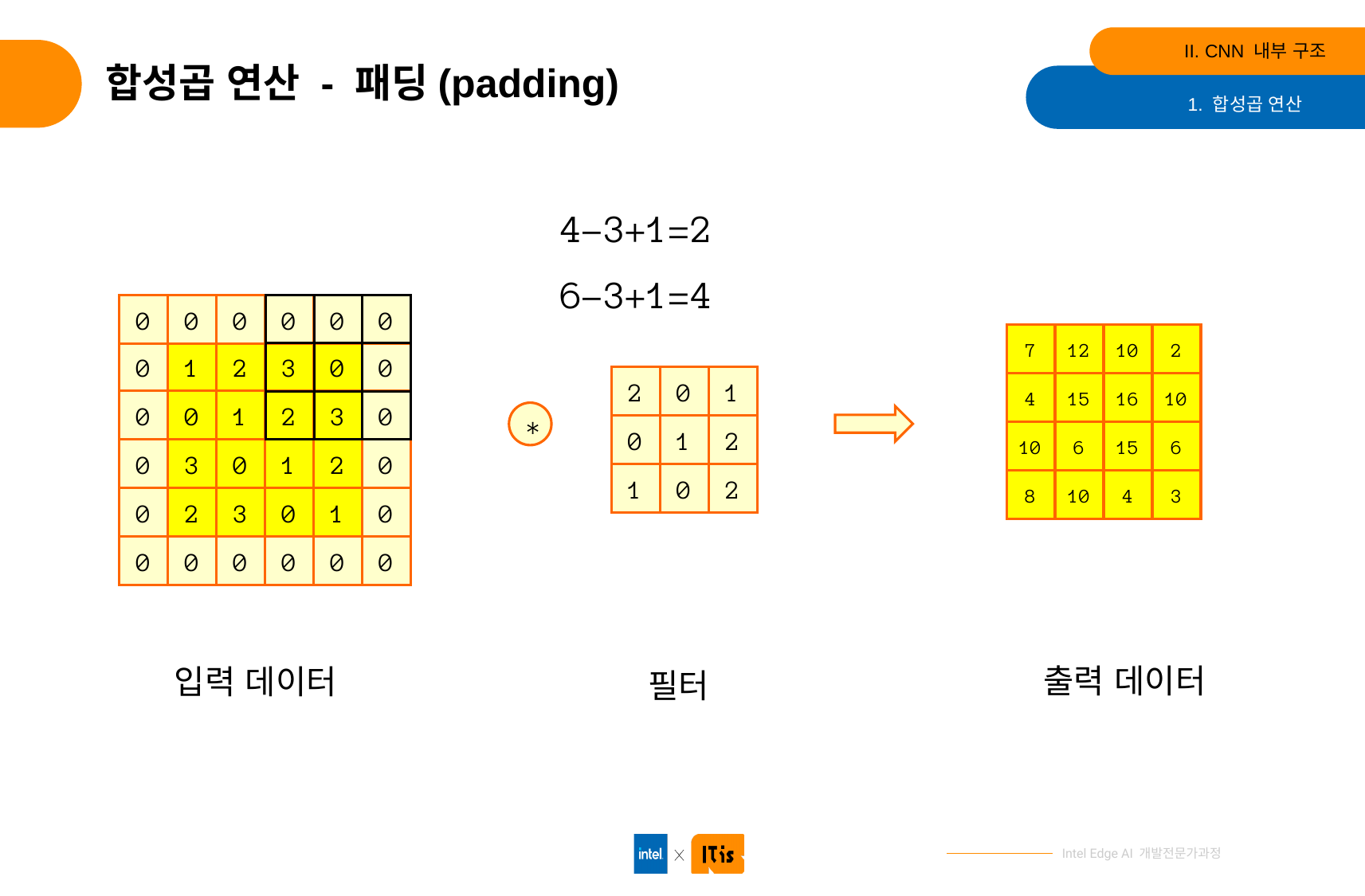

II. CNN 내부 구조
# 합성곱 연산 - 패딩(padding)
1. 합성곱 연산
4-3+1=2
6-3+1=4

0
0
0
0
0
0
7
12
10
2
1
2
3
0
0
0
2
0
1
0
1
2
1
0
2
4
15
16
10
0
1
2
3
0
0
*

10
6
15
6
3
0
1
2
0
0
8
10
4
3
2
3
0
1
0
0
0
0
0
0
0
0
출력 데이터
입력 데이터
필터